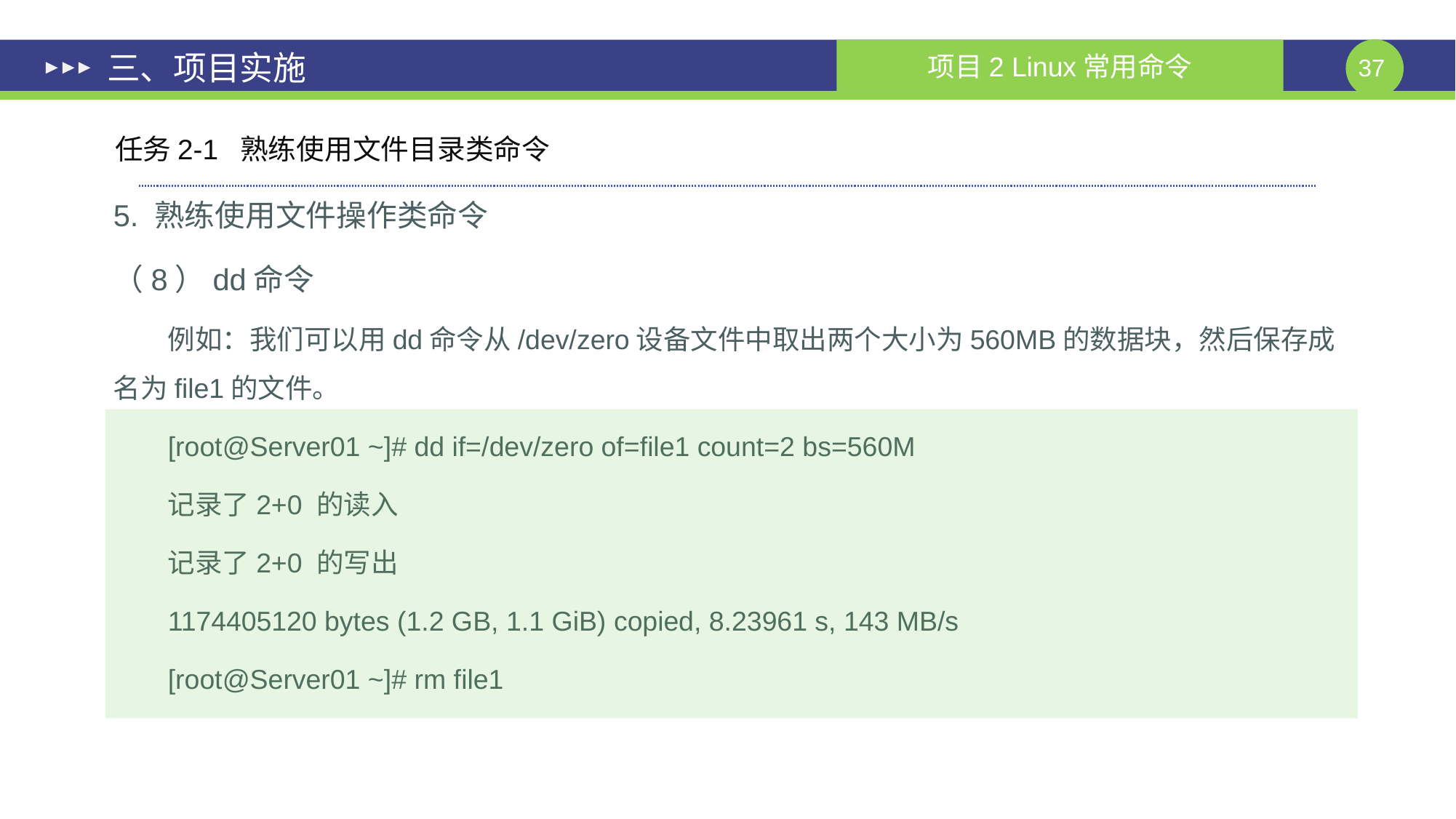

# 三、项目实施
任务2-1  熟练使用文件目录类命令
5. 熟练使用文件操作类命令
（8）dd命令
例如：我们可以用dd命令从/dev/zero设备文件中取出两个大小为560MB的数据块，然后保存成名为file1的文件。
[root@Server01 ~]# dd if=/dev/zero of=file1 count=2 bs=560M
记录了2+0 的读入
记录了2+0 的写出
1174405120 bytes (1.2 GB, 1.1 GiB) copied, 8.23961 s, 143 MB/s
[root@Server01 ~]# rm file1